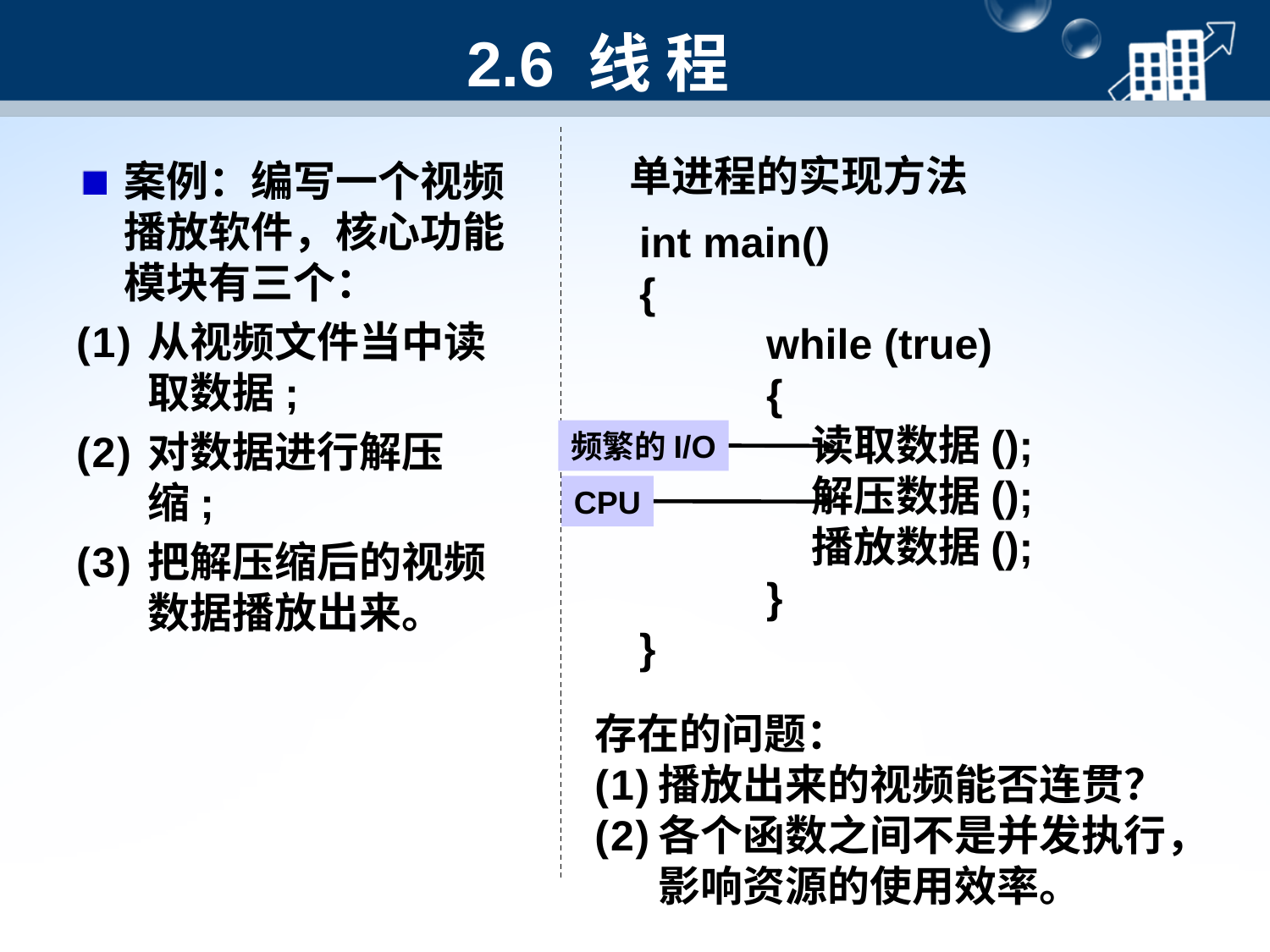

# 2.6 线 程
单进程的实现方法
案例：编写一个视频播放软件，核心功能模块有三个：
从视频文件当中读取数据;
对数据进行解压缩;
把解压缩后的视频数据播放出来。
int main()
{
	while (true)
	{
                 读取数据();
                 解压数据();
                 播放数据();
	}
}
频繁的I/O
CPU
存在的问题：
播放出来的视频能否连贯？
各个函数之间不是并发执行，影响资源的使用效率。